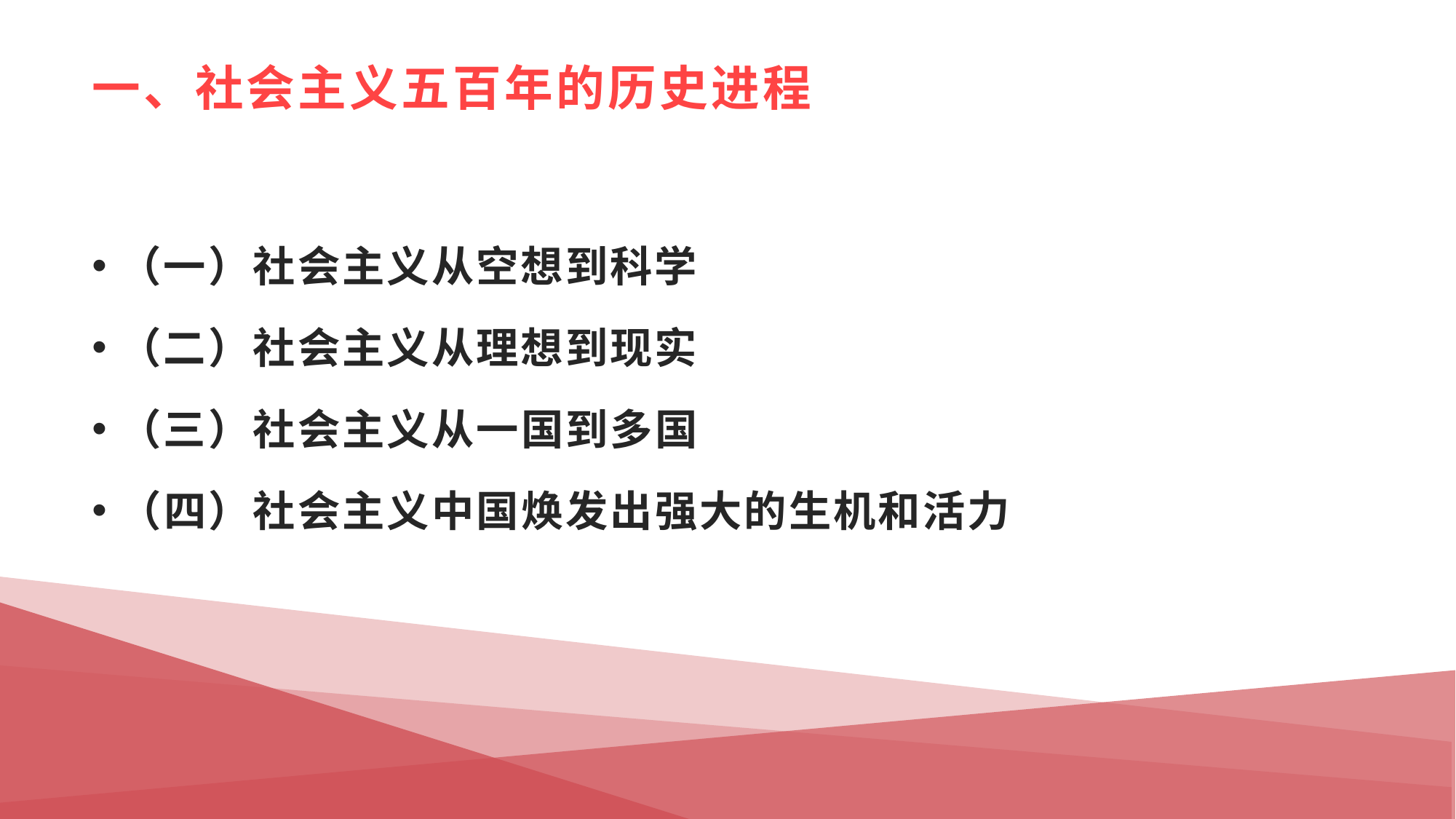

# 一、社会主义五百年的历史进程
（一）社会主义从空想到科学
（二）社会主义从理想到现实
（三）社会主义从一国到多国
（四）社会主义中国焕发出强大的生机和活力